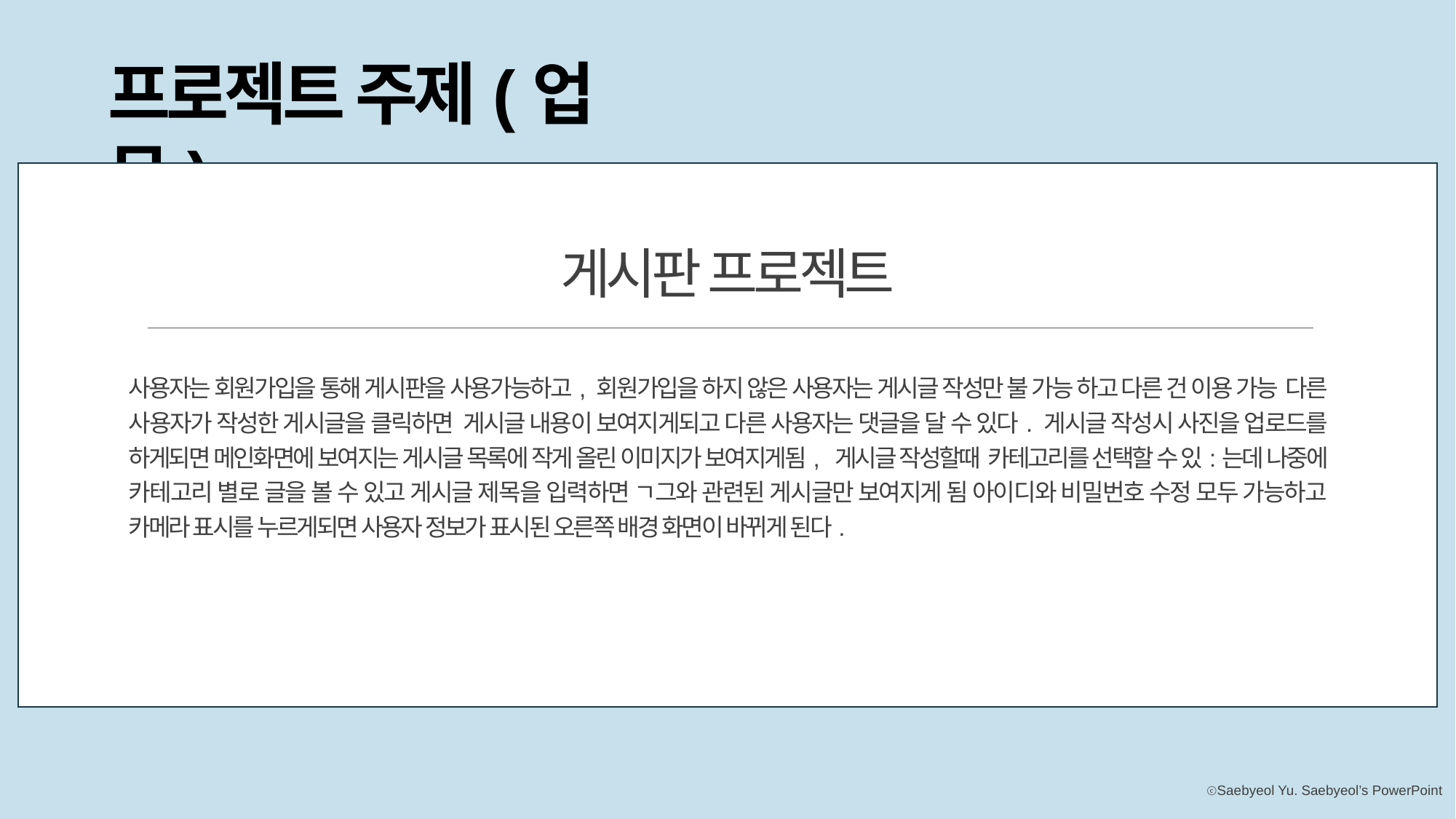

프로젝트 주제(업무)

게시판 프로젝트
사용자는 회원가입을 통해 게시판을 사용가능하고, 회원가입을 하지 않은 사용자는 게시글 작성만 불 가능 하고 다른 건 이용 가능  다른 사용자가 작성한 게시글을 클릭하면  게시글 내용이 보여지게되고 다른 사용자는 댓글을 달 수 있다. 게시글 작성시 사진을 업로드를 하게되면 메인화면에 보여지는 게시글 목록에 작게 올린 이미지가 보여지게됨,  게시글 작성할때  카테고리를 선택할 수 있:는데 나중에 카테고리 별로 글을 볼 수 있고 게시글 제목을 입력하면 ㄱ그와 관련된 게시글만 보여지게 됨 아이디와 비밀번호 수정 모두 가능하고 카메라 표시를 누르게되면 사용자 정보가 표시된 오른쪽 배경 화면이 바뀌게 된다.